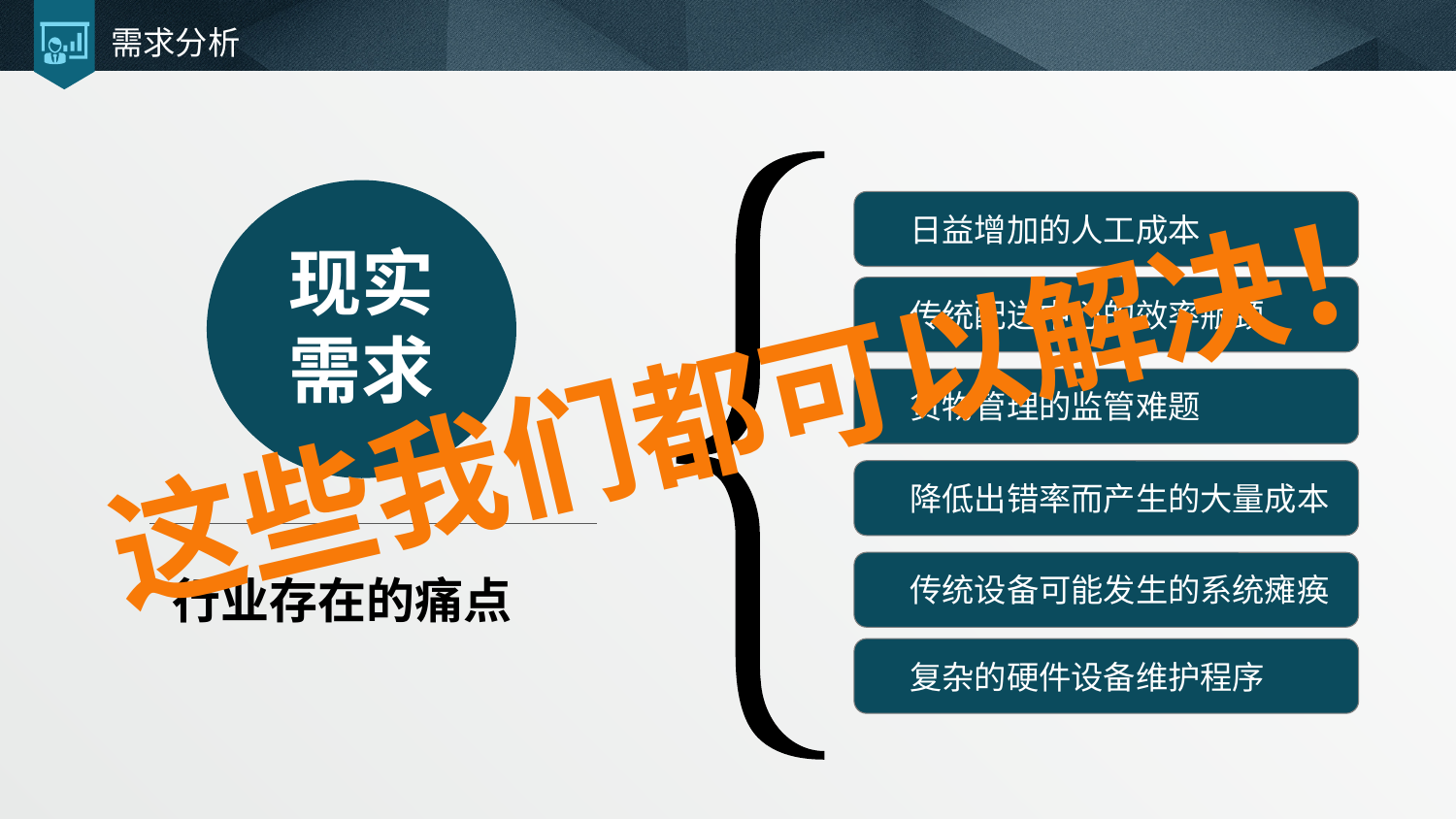

# 需求分析

日益增加的人工成本
现实需求

传统配送中心的效率瓶颈
这些我们都可以解决！

货物管理的监管难题

降低出错率而产生的大量成本

行业存在的痛点
传统设备可能发生的系统瘫痪

复杂的硬件设备维护程序